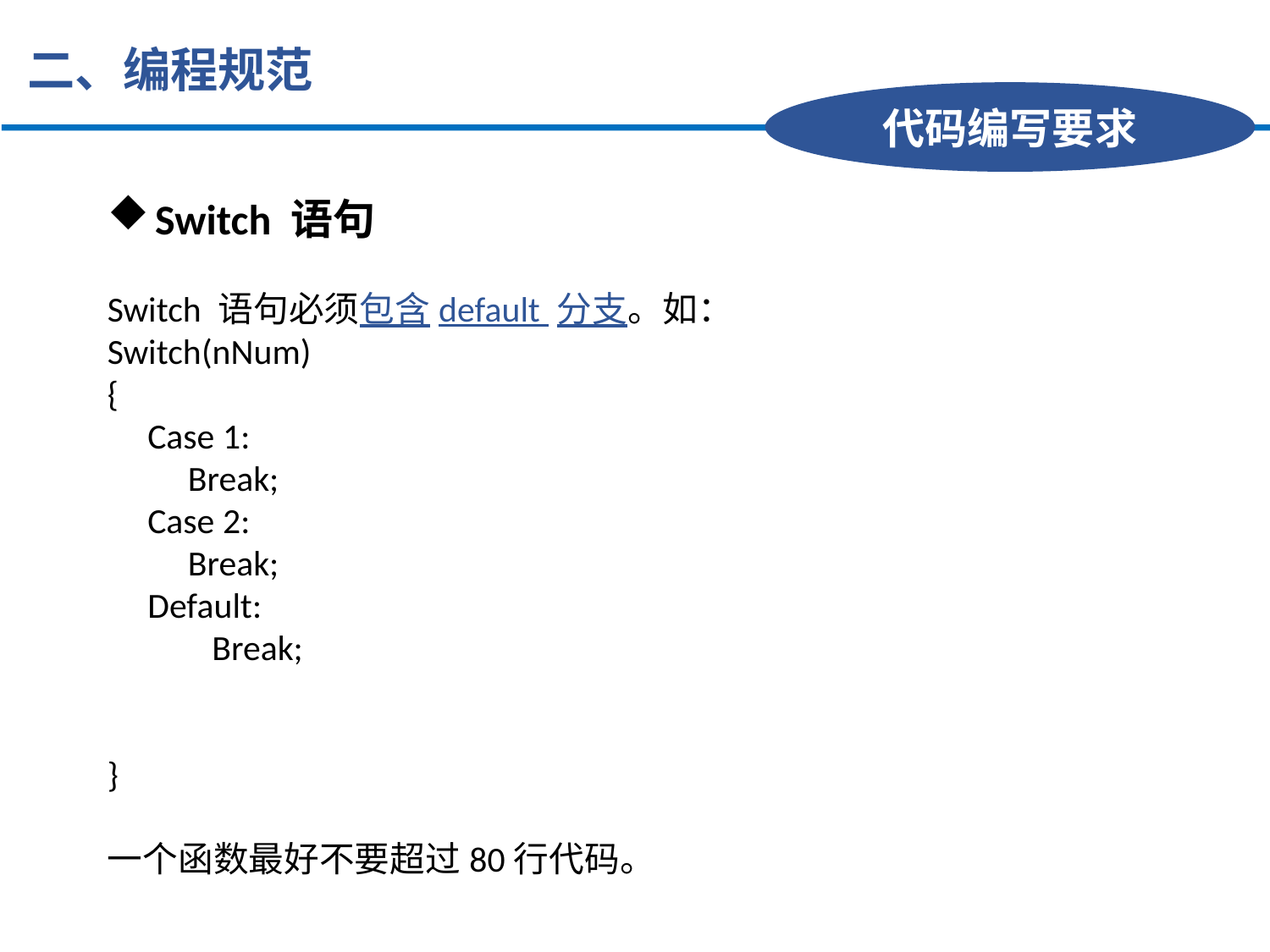

二、编程规范
代码编写要求

Switch 语句

Switch 语句必须包含default 分支。如：
Switch(nNum)
{
     Case 1:
          Break;
     Case 2:
          Break;
     Default:
             Break;

}

一个函数最好不要超过80行代码。